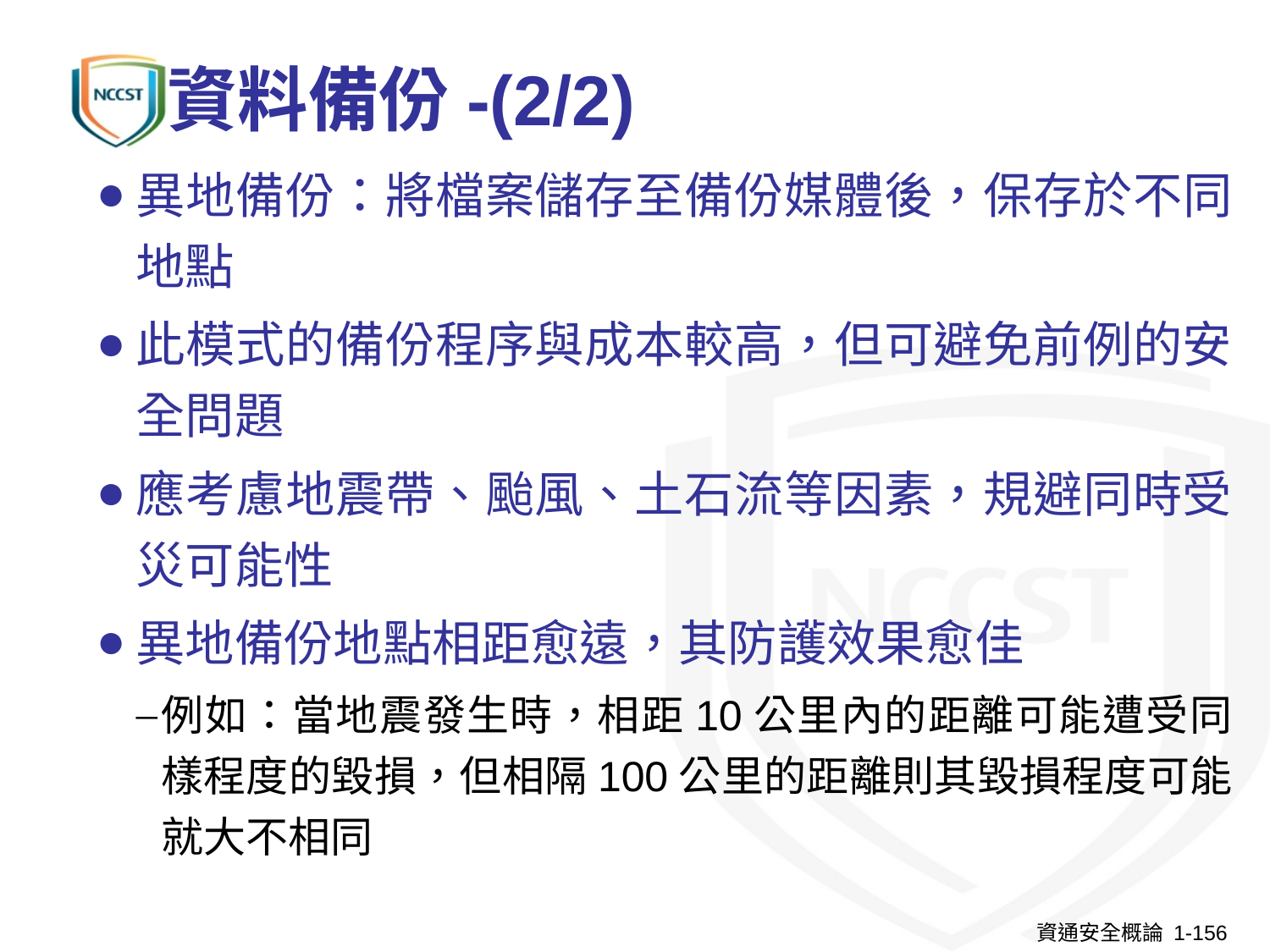

# 資料備份-(2/2)
異地備份：將檔案儲存至備份媒體後，保存於不同地點
此模式的備份程序與成本較高，但可避免前例的安全問題
應考慮地震帶、颱風、土石流等因素，規避同時受災可能性
異地備份地點相距愈遠，其防護效果愈佳
例如：當地震發生時，相距10公里內的距離可能遭受同樣程度的毀損，但相隔100公里的距離則其毀損程度可能就大不相同